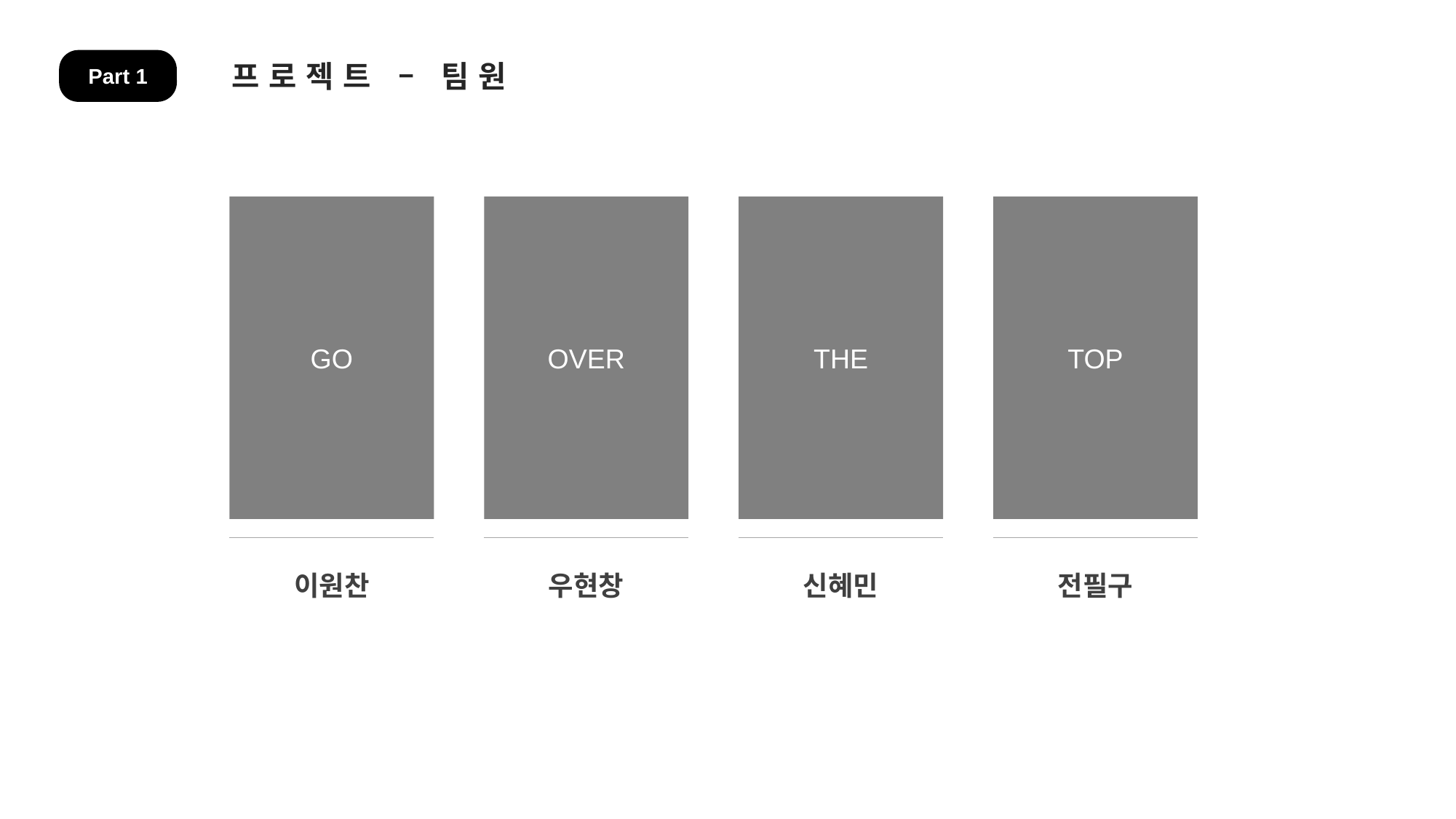

프로젝트 – 팀원
Part 1
GO
OVER
THE
TOP
이원찬
우현창
신혜민
전필구